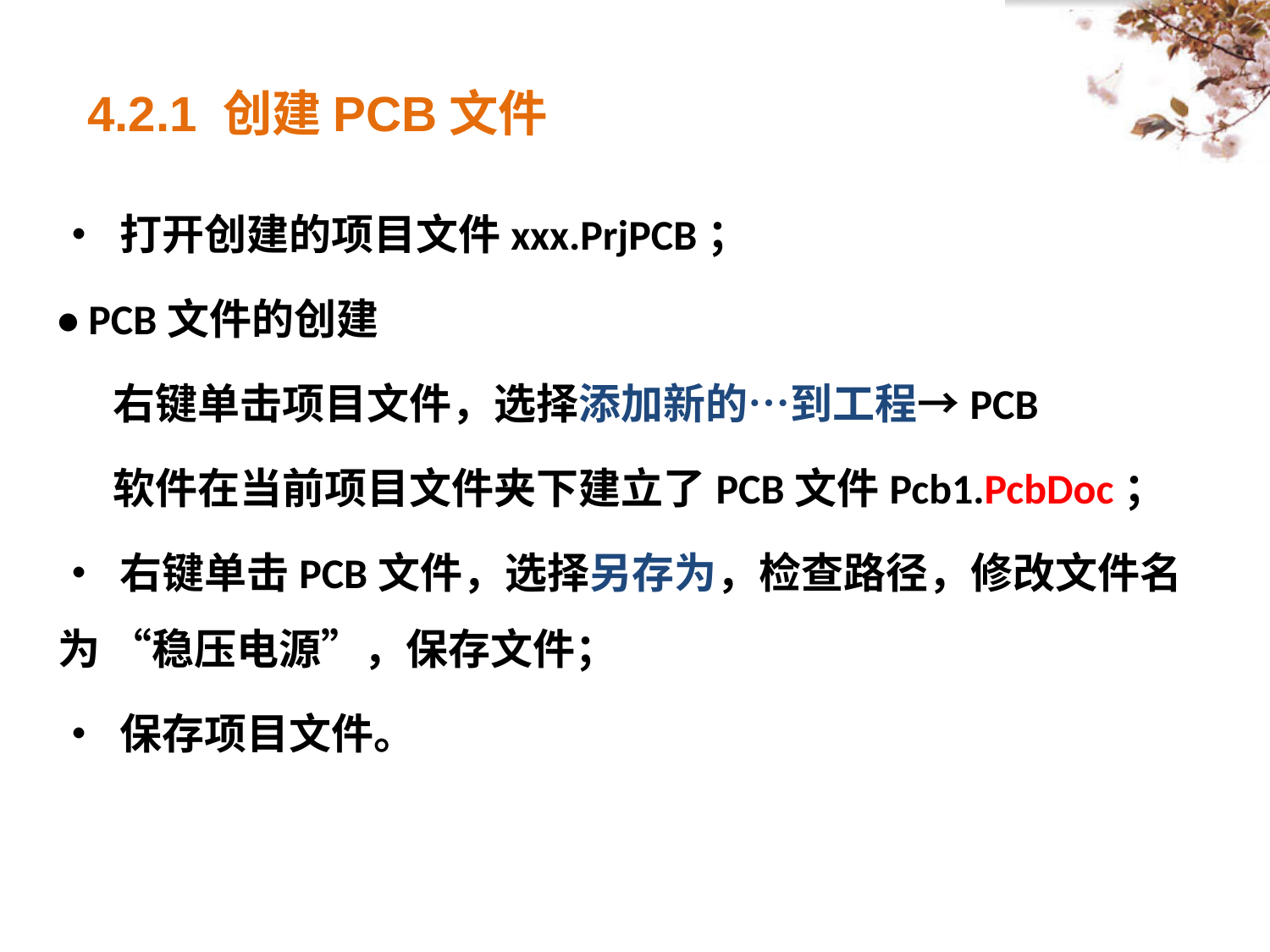

4.2.1 创建PCB文件
• 打开创建的项目文件xxx.PrjPCB；
• PCB文件的创建
右键单击项目文件，选择添加新的…到工程→PCB
软件在当前项目文件夹下建立了PCB文件Pcb1.PcbDoc；
• 右键单击PCB文件，选择另存为，检查路径，修改文件名为 “稳压电源”，保存文件；
• 保存项目文件。